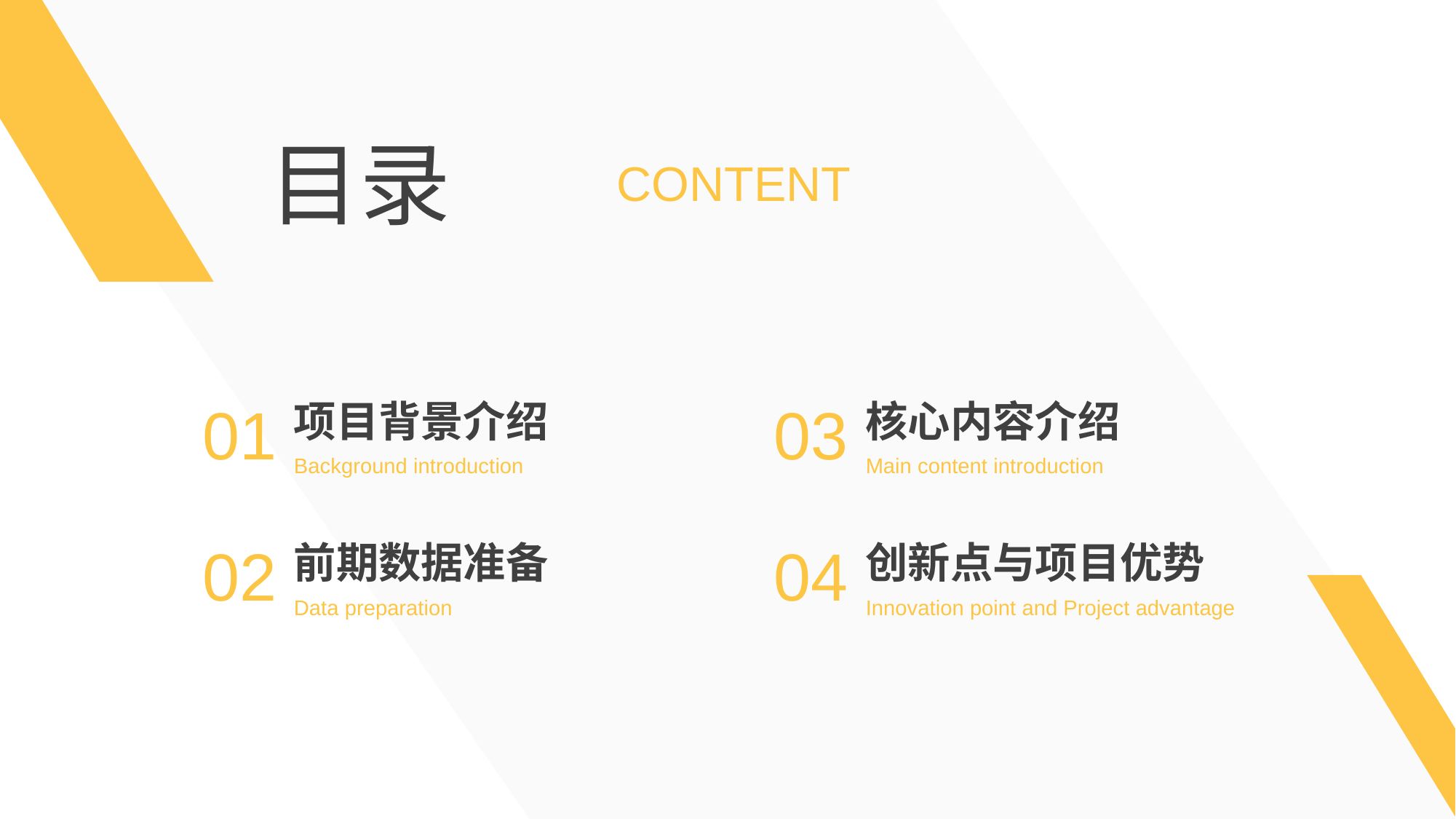

目录
CONTENT
03
核心内容介绍
Main content introduction
01
项目背景介绍
Background introduction
02
前期数据准备

Data preparation
04
创新点与项目优势
Innovation point and Project advantage